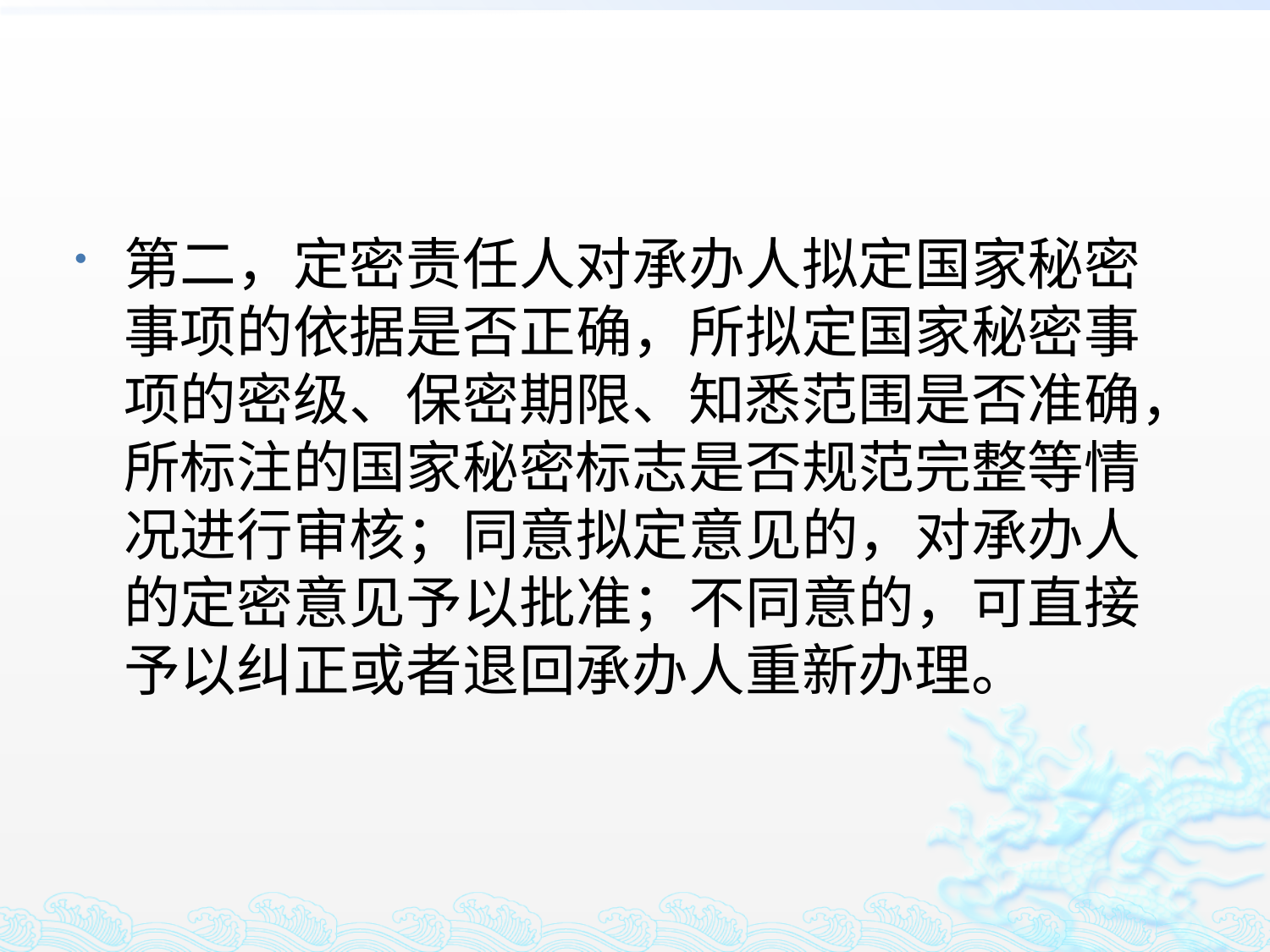

#
第二，定密责任人对承办人拟定国家秘密事项的依据是否正确，所拟定国家秘密事项的密级、保密期限、知悉范围是否准确，所标注的国家秘密标志是否规范完整等情况进行审核；同意拟定意见的，对承办人的定密意见予以批准；不同意的，可直接予以纠正或者退回承办人重新办理。